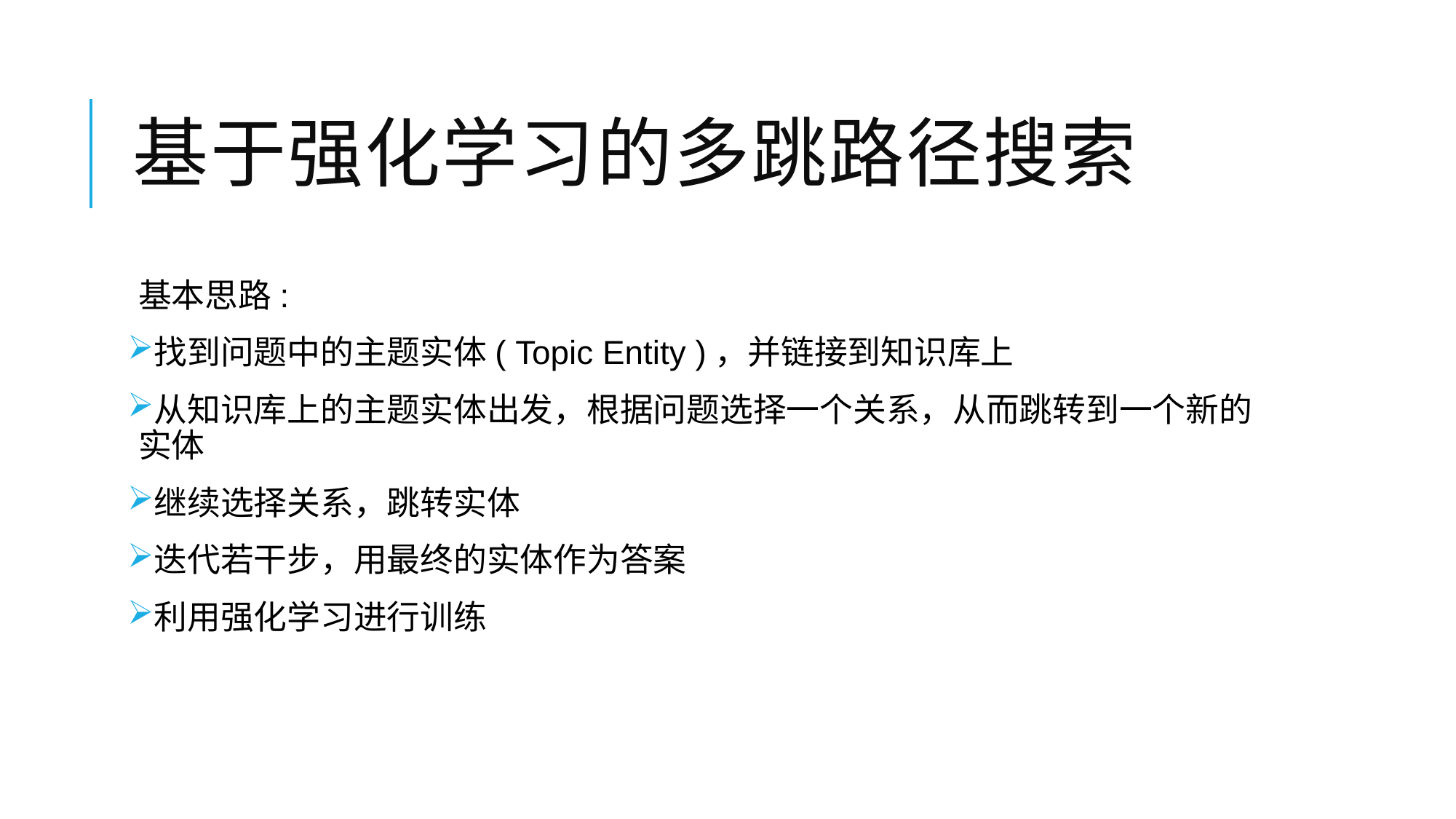

# 基于强化学习的多跳路径搜索
基本思路:
找到问题中的主题实体( Topic Entity )，并链接到知识库上
从知识库上的主题实体出发，根据问题选择一个关系，从而跳转到一个新的实体
继续选择关系，跳转实体
迭代若干步，用最终的实体作为答案
利用强化学习进行训练